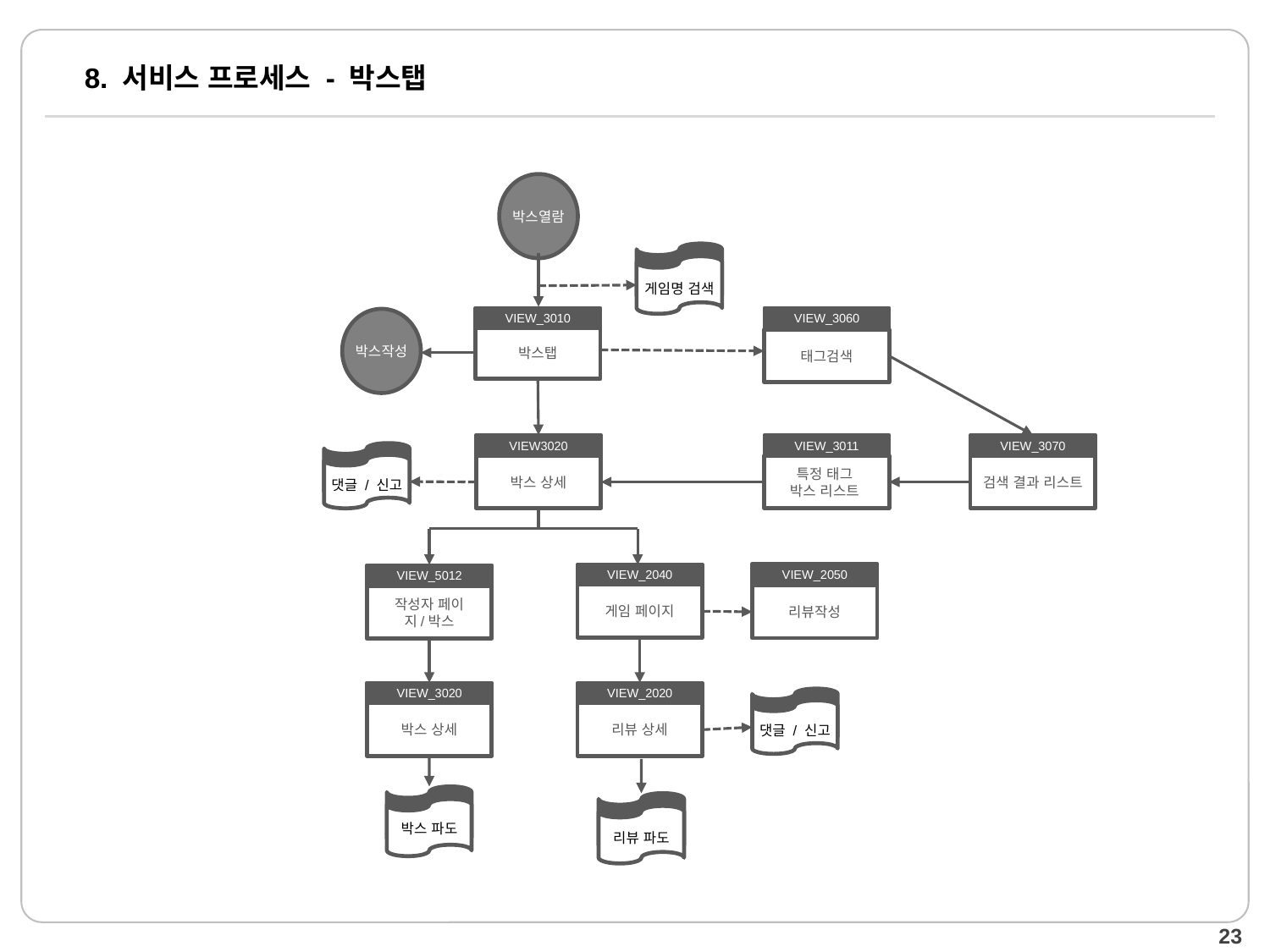

# 8. 서비스 프로세스 - 박스탭
박스열람

게임명 검색
VIEW_3060
태그검색
VIEW_3010
박스작성
박스탭
박스탭
VIEW3020
VIEW_3011
특정 태그
박스 리스트
VIEW_3070
검색 결과 리스트

댓글 / 신고
박스 상세
VIEW_2050
VIEW_2040
VIEW_5012
게임 페이지
리뷰작성
작성자 페이지/박스
VIEW_2020
VIEW_3020

댓글 / 신고
리뷰 상세
박스 상세

박스 파도

리뷰 파도
23